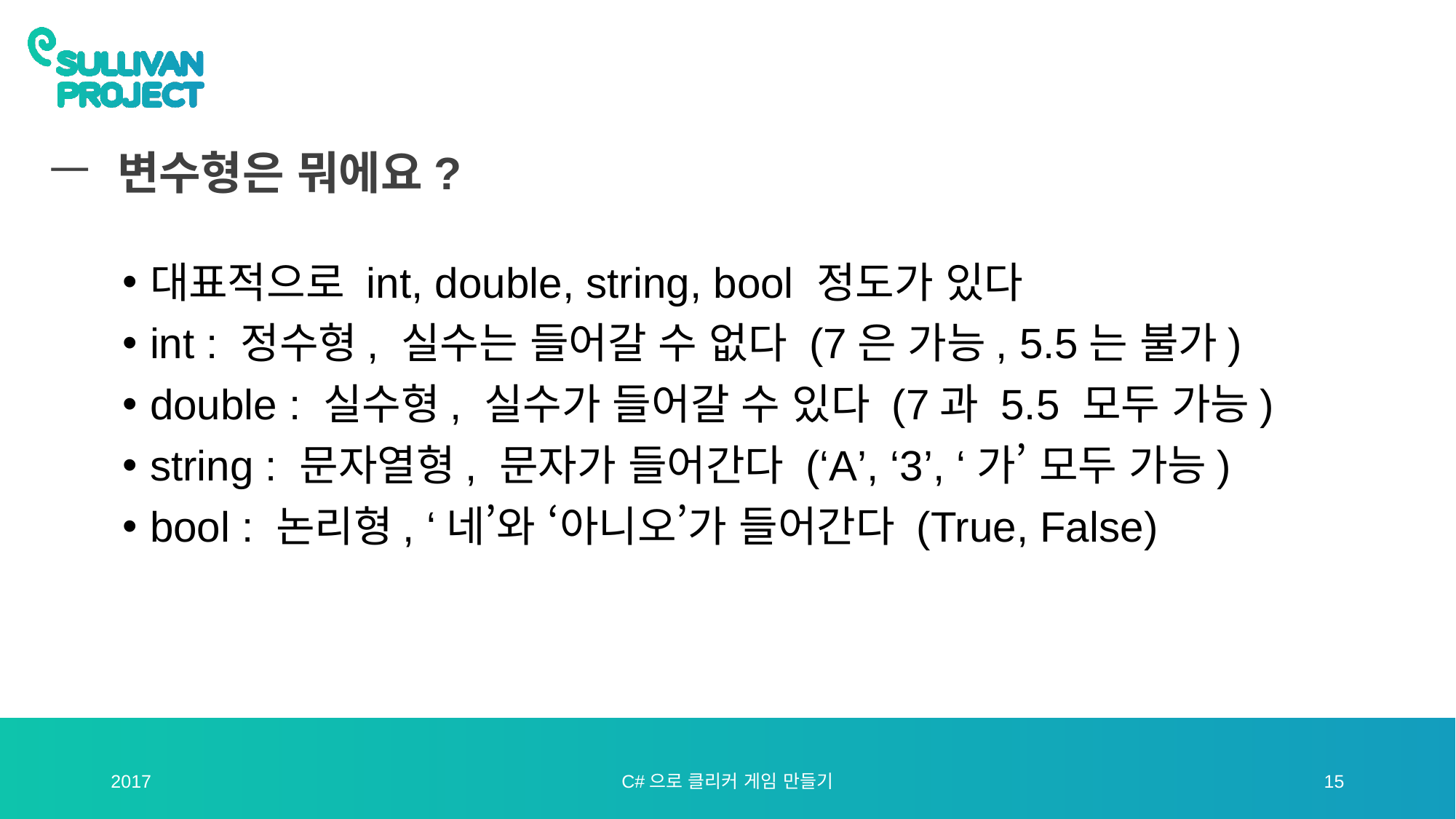

# 변수형은 뭐에요?
대표적으로 int, double, string, bool 정도가 있다
int : 정수형, 실수는 들어갈 수 없다 (7은 가능, 5.5는 불가)
double : 실수형, 실수가 들어갈 수 있다 (7과 5.5 모두 가능)
string : 문자열형, 문자가 들어간다 (‘A’, ‘3’, ‘가’ 모두 가능)
bool : 논리형, ‘네’와 ‘아니오’가 들어간다 (True, False)
2017
C#으로 클리커 게임 만들기
15